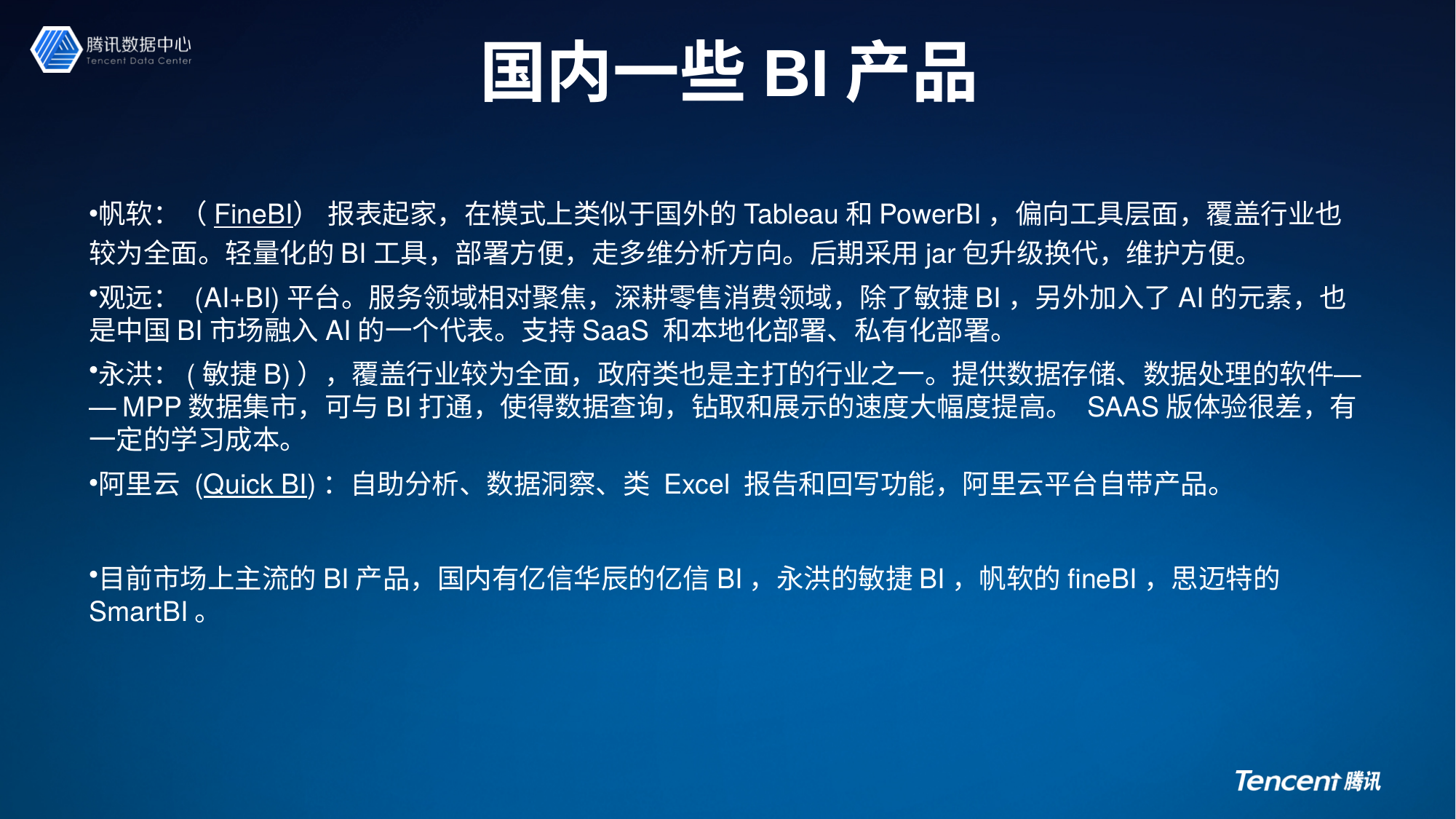

# 国内一些BI产品

帆软：（FineBI） 报表起家，在模式上类似于国外的Tableau和PowerBI，偏向工具层面，覆盖行业也较为全面。轻量化的BI工具，部署方便，走多维分析方向。后期采用jar包升级换代，维护方便。
观远： (AI+BI)平台。服务领域相对聚焦，深耕零售消费领域，除了敏捷BI，另外加入了AI的元素，也是中国BI市场融入AI的一个代表。支持SaaS 和本地化部署、私有化部署。
永洪：(敏捷B)），覆盖行业较为全面，政府类也是主打的行业之一。提供数据存储、数据处理的软件——MPP数据集市，可与BI打通，使得数据查询，钻取和展示的速度大幅度提高。 SAAS版体验很差，有一定的学习成本。
阿里云 (Quick BI)：自助分析、数据洞察、类 Excel 报告和回写功能，阿里云平台自带产品。

目前市场上主流的BI产品，国内有亿信华辰的亿信BI，永洪的敏捷BI，帆软的fineBI，思迈特的SmartBI。